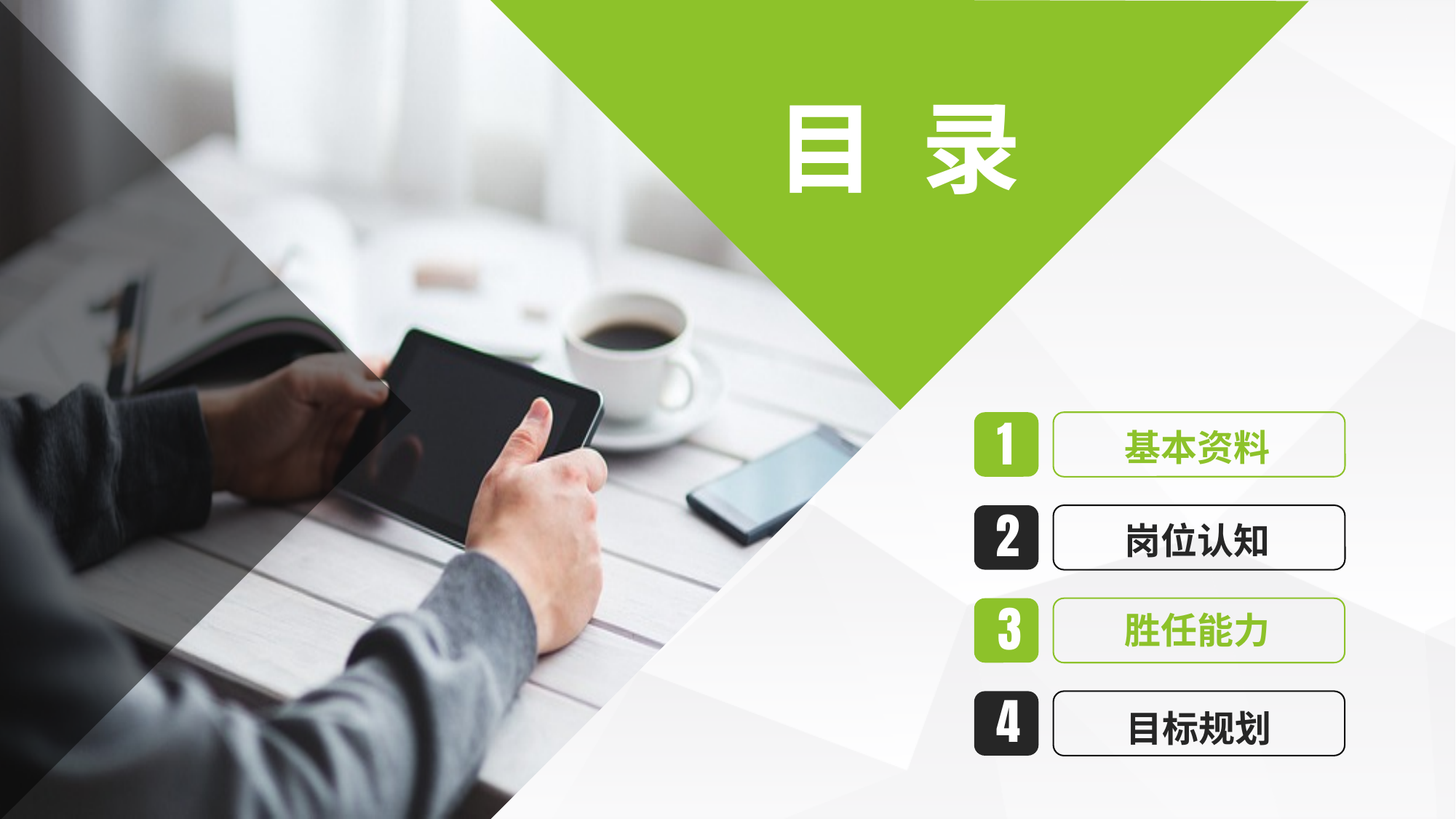

目  录

1

基本资料
2

岗位认知
3

胜任能力
4

目标规划